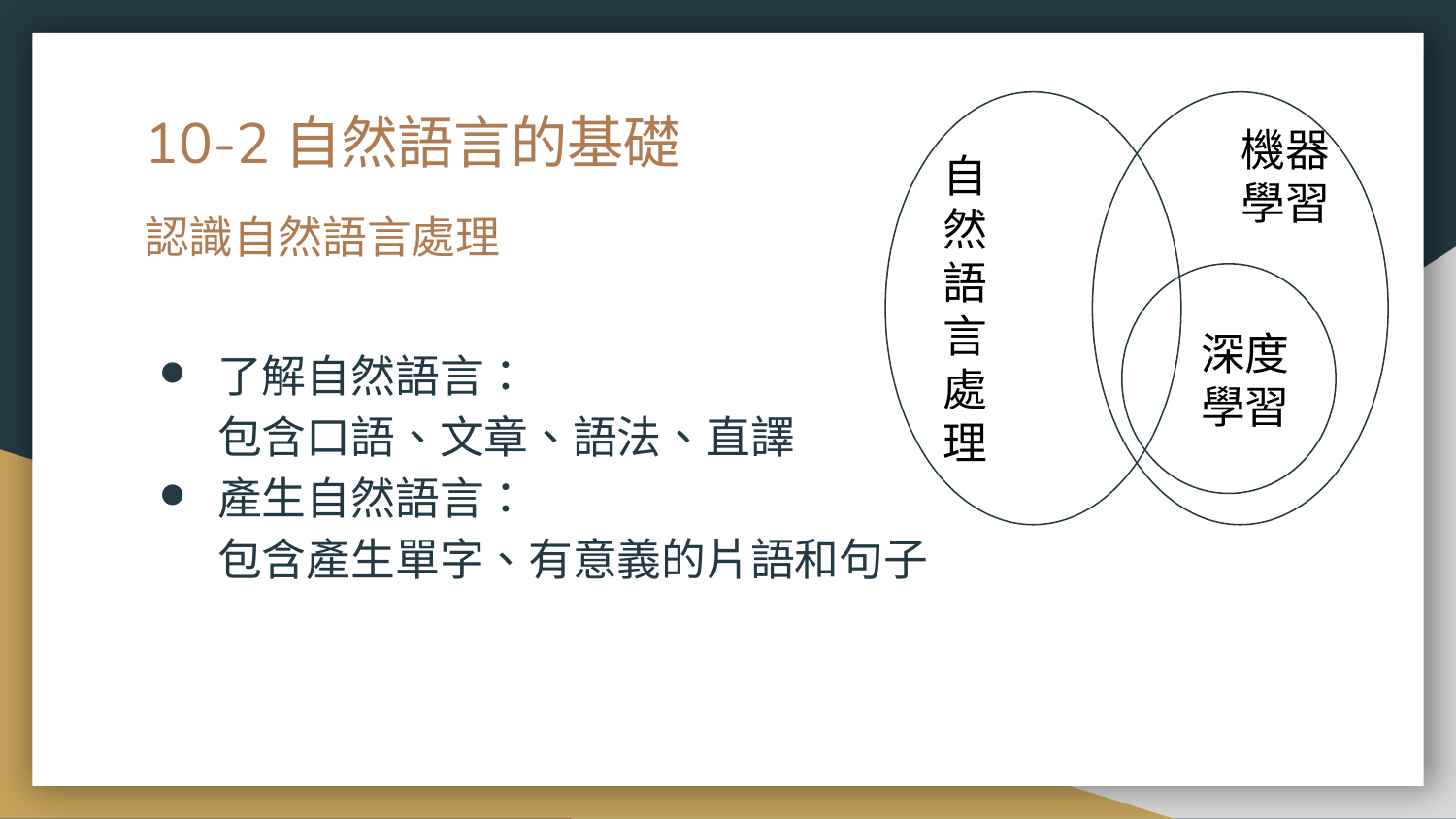

# 10-2自然語言的基礎
自
然
語
言
處
理
機器
學習

認識自然語言處理
了解自然語言：
包含口語、文章、語法、直譯
產生自然語言：
包含產生單字、有意義的片語和句子
深度
學習